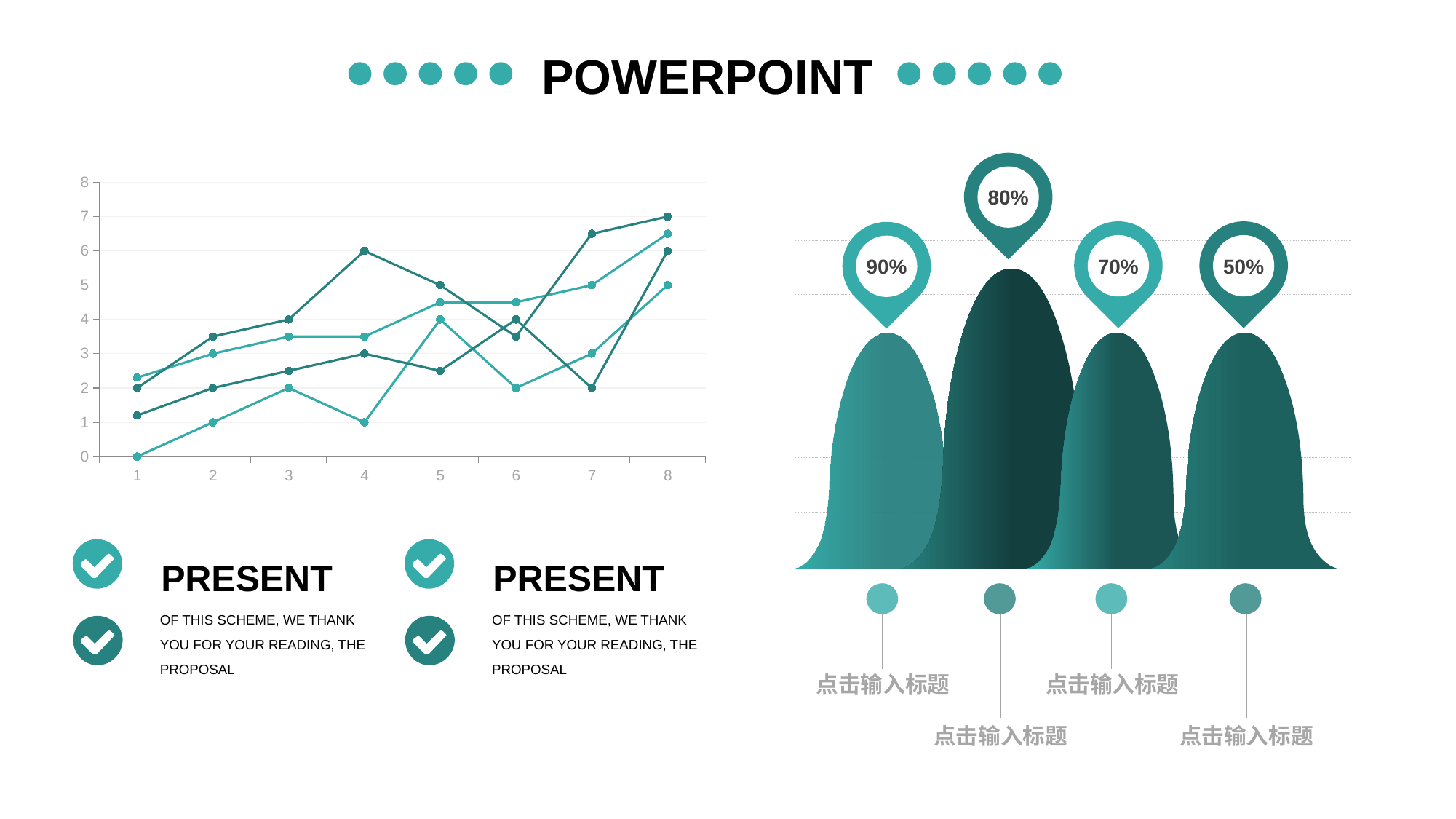

POWERPOINT

80%

### Chart

| Category | Series 1 | Series 2 | Series 3 | Series 4 |
|---|---|---|---|---|
| 1 | 0.0 | 1.2 | 2.3 | 2.0 |
| 2 | 1.0 | 2.0 | 3.0 | 3.5 |
| 3 | 2.0 | 2.5 | 3.5 | 4.0 |
| 4 | 1.0 | 3.0 | 3.5 | 6.0 |
| 5 | 4.0 | 2.5 | 4.5 | 5.0 |
| 6 | 2.0 | 4.0 | 4.5 | 3.5 |
| 7 | 3.0 | 2.0 | 5.0 | 6.5 |
| 8 | 5.0 | 6.0 | 6.5 | 7.0 |
70%

50%

90%

PRESENT
OF THIS SCHEME, WE THANK YOU FOR YOUR READING, THE PROPOSAL
PRESENT
OF THIS SCHEME, WE THANK YOU FOR YOUR READING, THE PROPOSAL

点击输入标题

点击输入标题

点击输入标题

点击输入标题